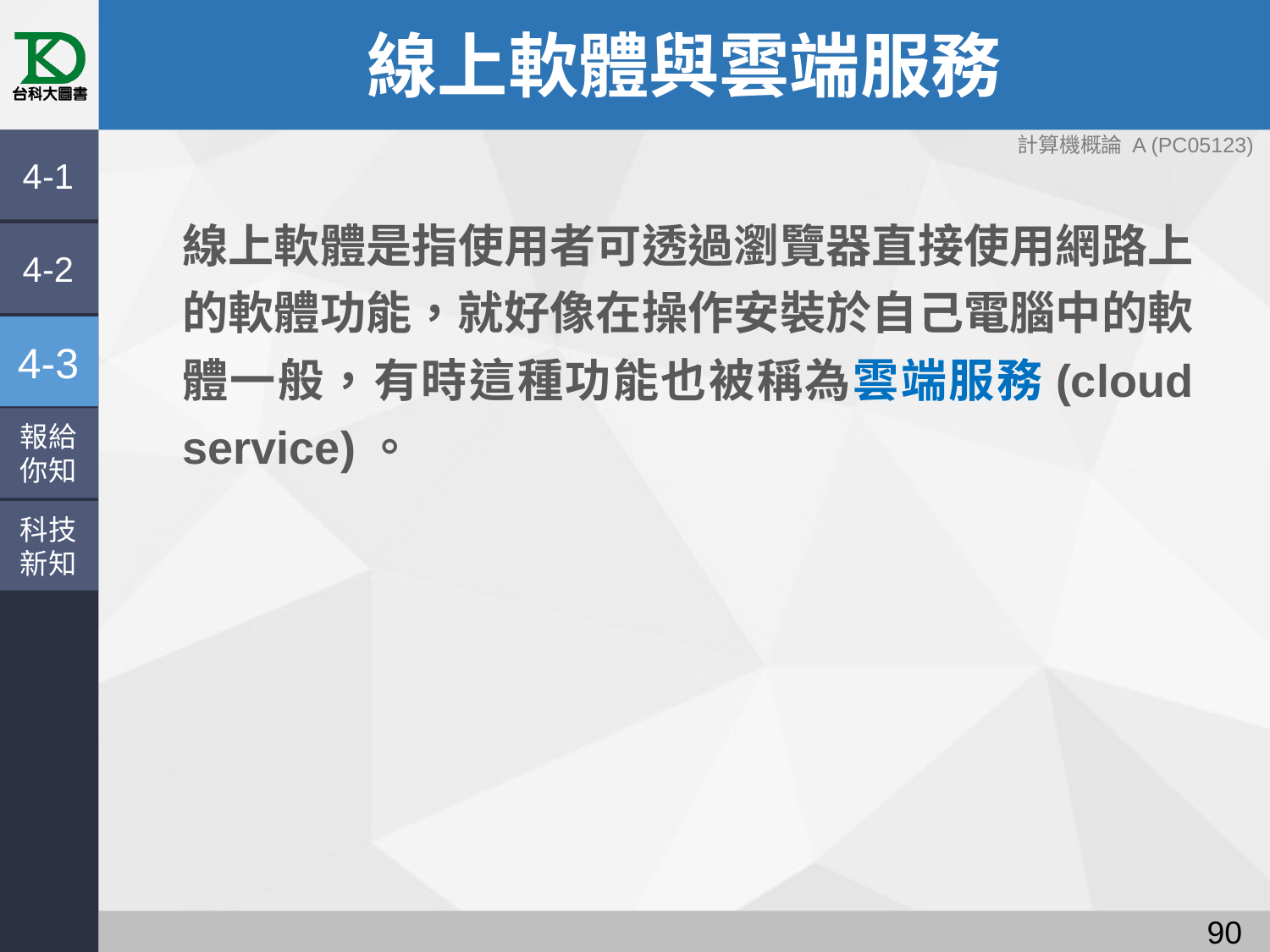

# 線上軟體與雲端服務
4-1
線上軟體是指使用者可透過瀏覽器直接使用網路上的軟體功能，就好像在操作安裝於自己電腦中的軟體一般，有時這種功能也被稱為雲端服務(cloud service)。
4-2
4-3
報給
你知
科技
新知
90